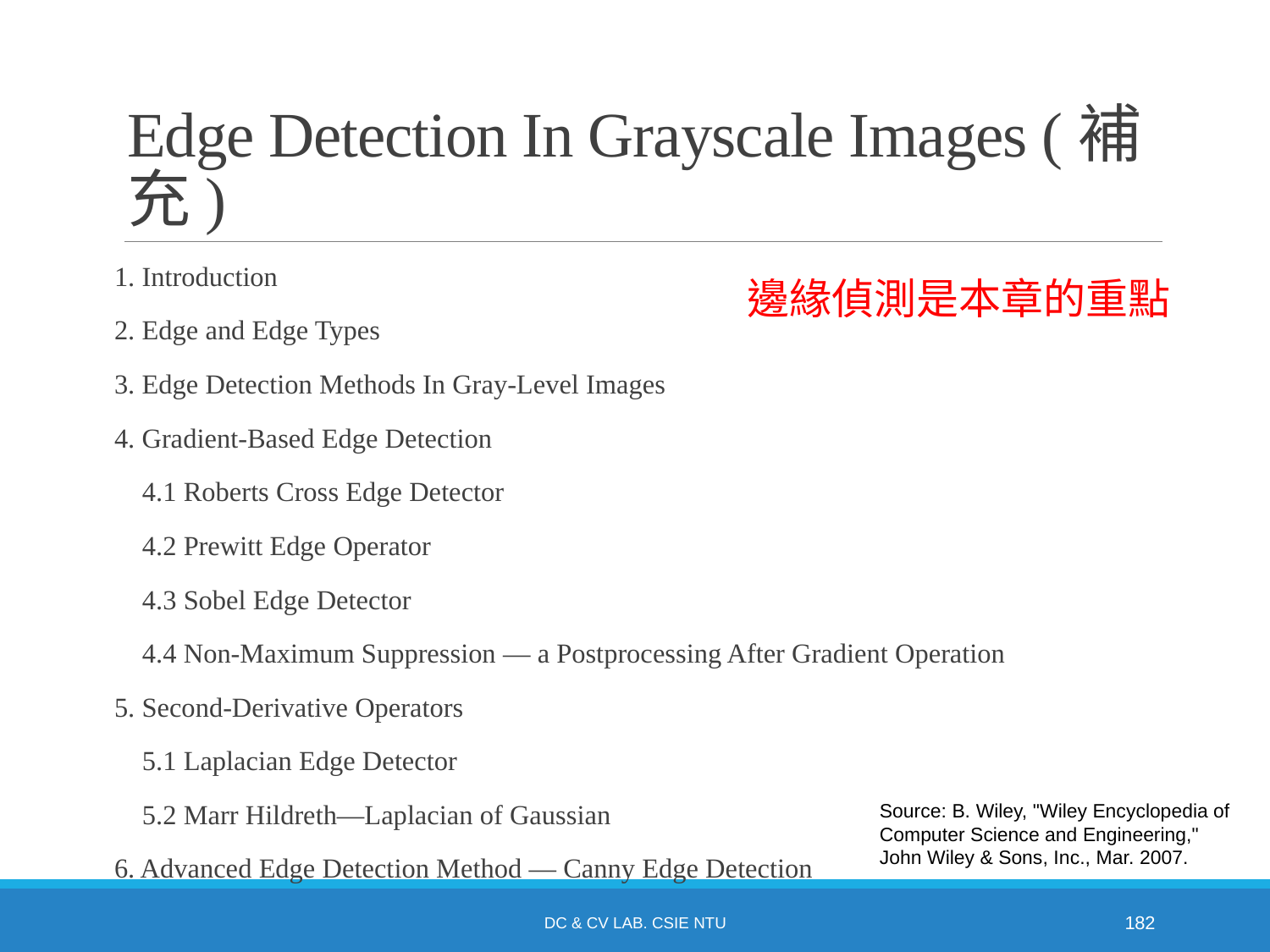

# Edge Detection In Grayscale Images (補充)
1. Introduction
2. Edge and Edge Types
3. Edge Detection Methods In Gray-Level Images
4. Gradient-Based Edge Detection
    4.1 Roberts Cross Edge Detector
    4.2 Prewitt Edge Operator
    4.3 Sobel Edge Detector
    4.4 Non-Maximum Suppression — a Postprocessing After Gradient Operation
5. Second-Derivative Operators
    5.1 Laplacian Edge Detector
    5.2 Marr Hildreth—Laplacian of Gaussian
6. Advanced Edge Detection Method — Canny Edge Detection

邊緣偵測是本章的重點
Source: B. Wiley, "Wiley Encyclopedia of Computer Science and Engineering," John Wiley & Sons, Inc., Mar. 2007.
DC & CV Lab. CSIE NTU
182